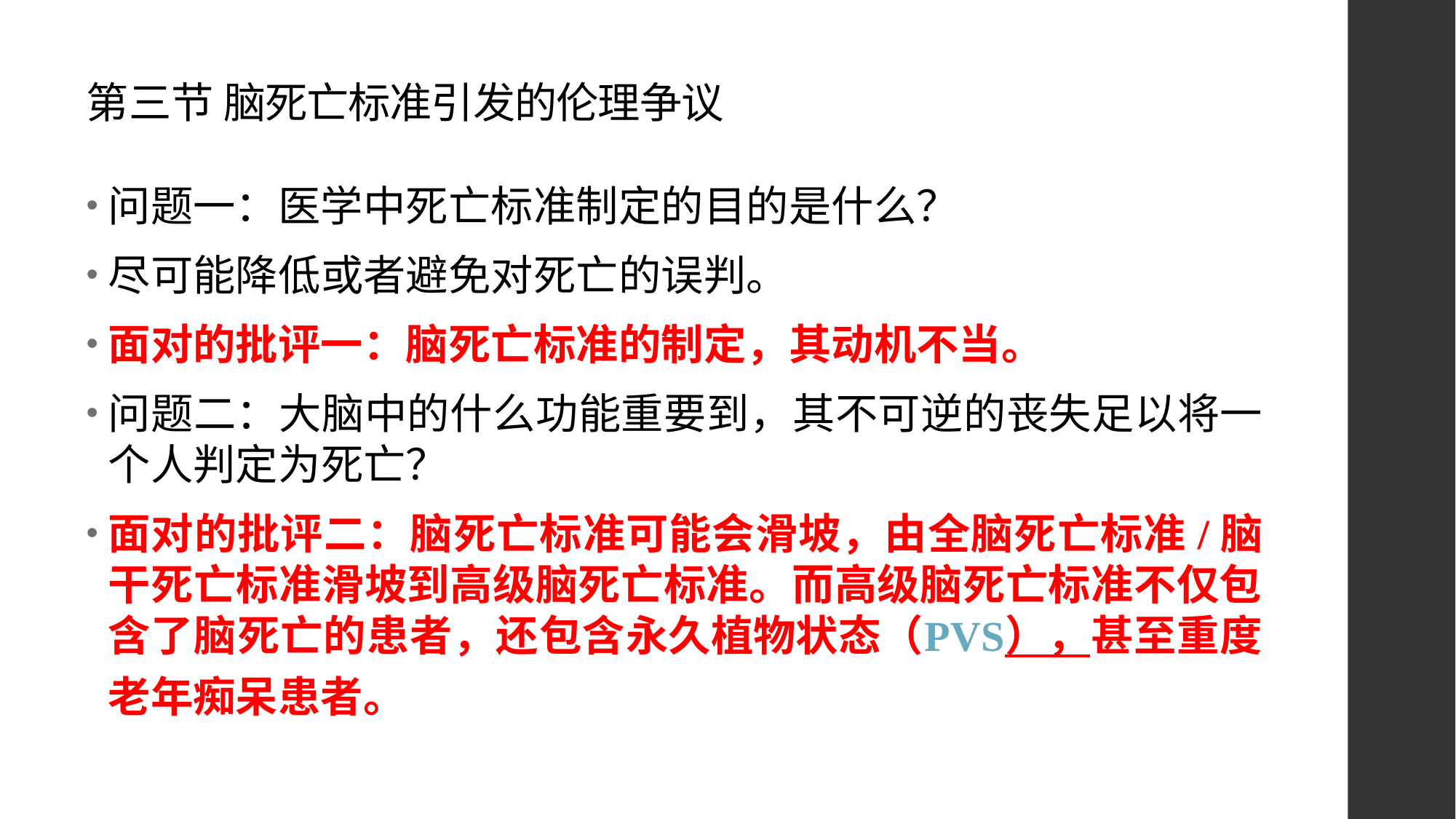

# 第三节 脑死亡标准引发的伦理争议
问题一：医学中死亡标准制定的目的是什么？
尽可能降低或者避免对死亡的误判。
面对的批评一：脑死亡标准的制定，其动机不当。
问题二：大脑中的什么功能重要到，其不可逆的丧失足以将一个人判定为死亡？
面对的批评二：脑死亡标准可能会滑坡，由全脑死亡标准/脑干死亡标准滑坡到高级脑死亡标准。而高级脑死亡标准不仅包含了脑死亡的患者，还包含永久植物状态（PVS），甚至重度老年痴呆患者。